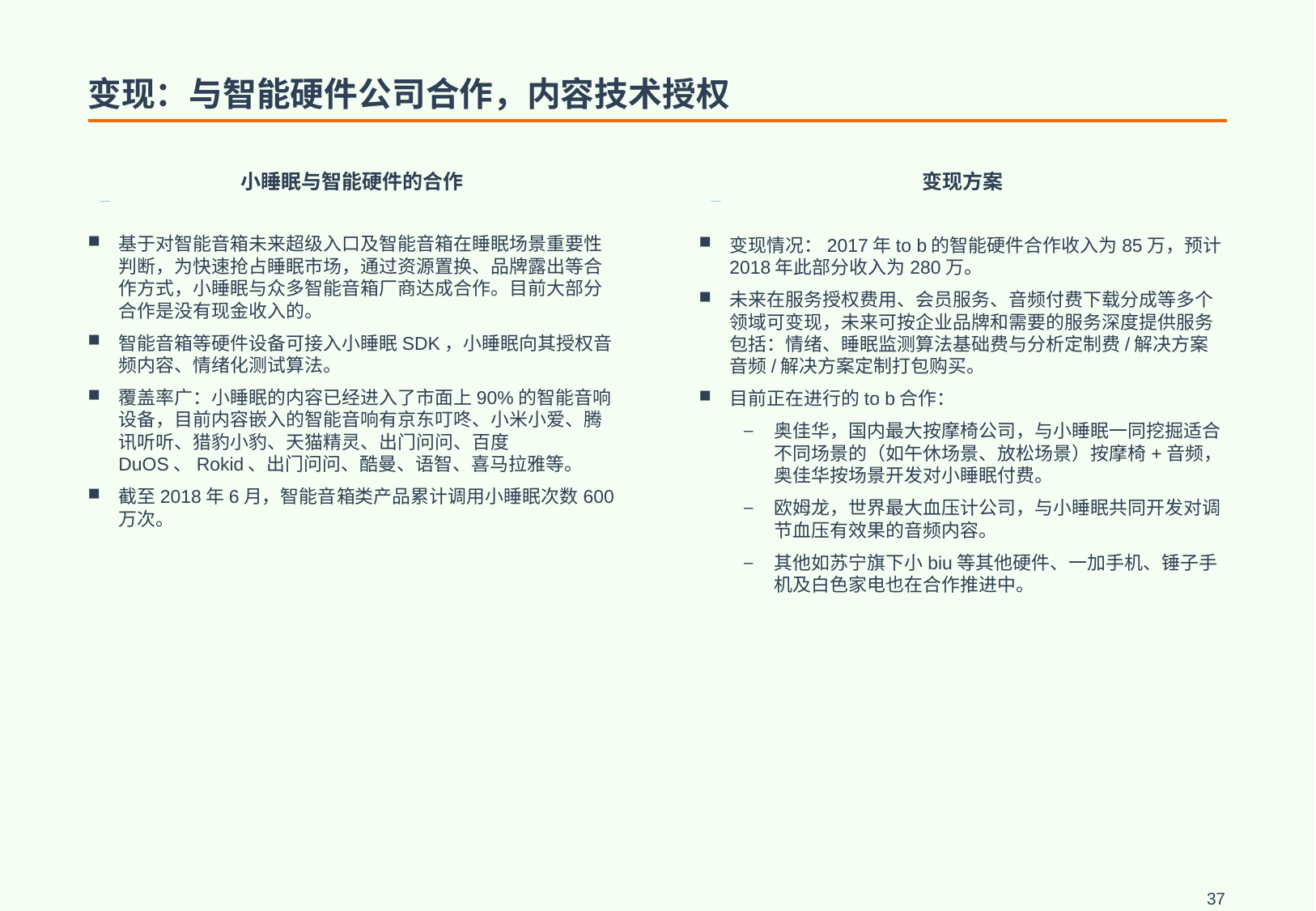

# 变现：与智能硬件公司合作，内容技术授权
小睡眠与智能硬件的合作
变现方案

基于对智能音箱未来超级入口及智能音箱在睡眠场景重要性判断，为快速抢占睡眠市场，通过资源置换、品牌露出等合作方式，小睡眠与众多智能音箱厂商达成合作。目前大部分合作是没有现金收入的。
智能音箱等硬件设备可接入小睡眠SDK，小睡眠向其授权音频内容、情绪化测试算法。
覆盖率广：小睡眠的内容已经进入了市面上90%的智能音响设备，目前内容嵌入的智能音响有京东叮咚、小米小爱、腾讯听听、猎豹小豹、天猫精灵、出门问问、百度 DuOS、Rokid、出门问问、酷曼、语智、喜马拉雅等。
截至2018年6月，智能音箱类产品累计调用小睡眠次数600万次。

变现情况：2017年to b的智能硬件合作收入为85万，预计2018年此部分收入为280万。
未来在服务授权费用、会员服务、音频付费下载分成等多个领域可变现，未来可按企业品牌和需要的服务深度提供服务包括：情绪、睡眠监测算法基础费与分析定制费/解决方案音频/解决方案定制打包购买。
目前正在进行的to b合作：
奥佳华，国内最大按摩椅公司，与小睡眠一同挖掘适合不同场景的（如午休场景、放松场景）按摩椅+音频，奥佳华按场景开发对小睡眠付费。
欧姆龙，世界最大血压计公司，与小睡眠共同开发对调节血压有效果的音频内容。
其他如苏宁旗下小biu等其他硬件、一加手机、锤子手机及白色家电也在合作推进中。